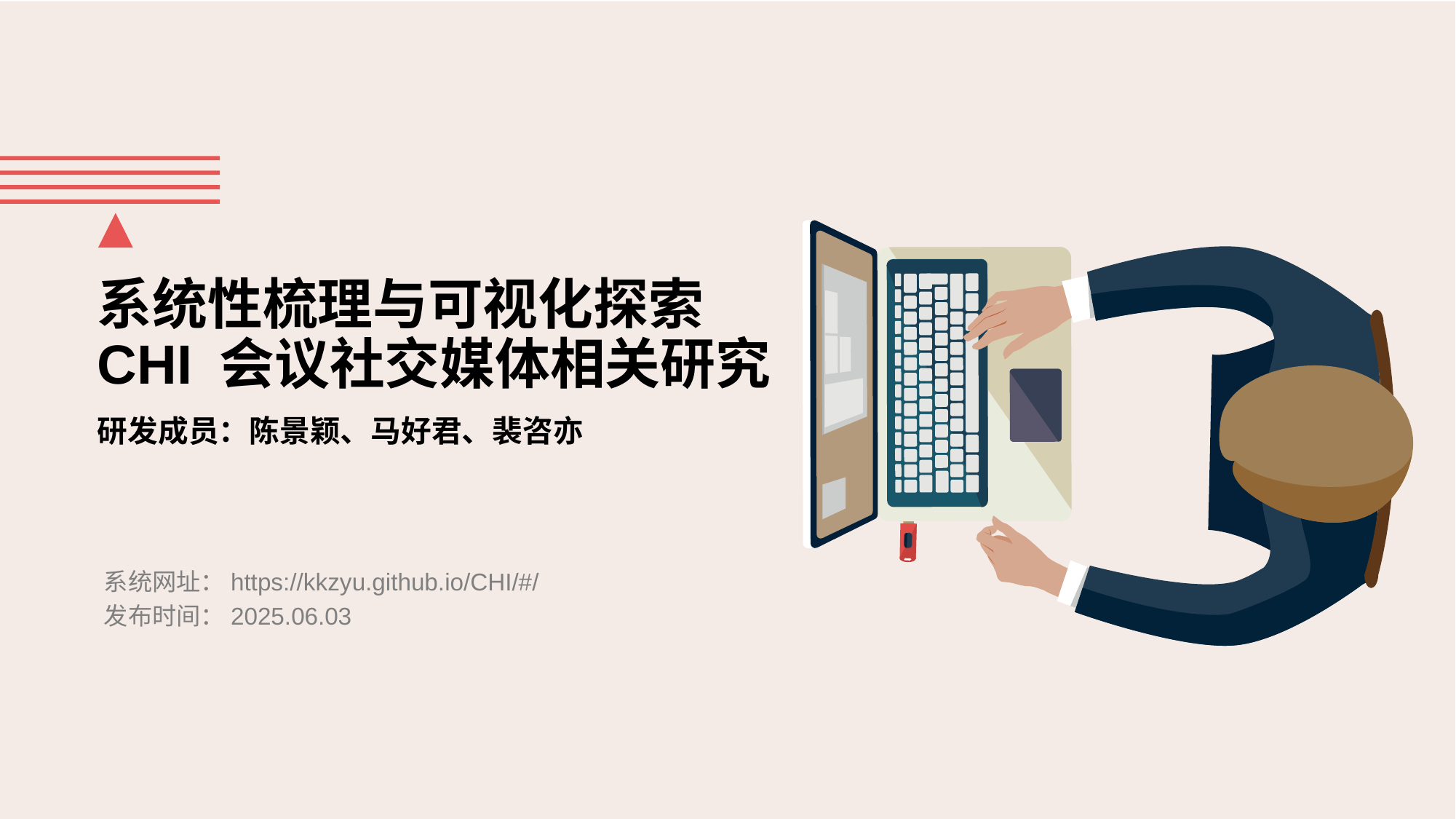

# 系统性梳理与可视化探索 CHI 会议社交媒体相关研究
研发成员：陈景颖、马好君、裴咨亦

系统网址：https://kkzyu.github.io/CHI/#/
发布时间：2025.06.03